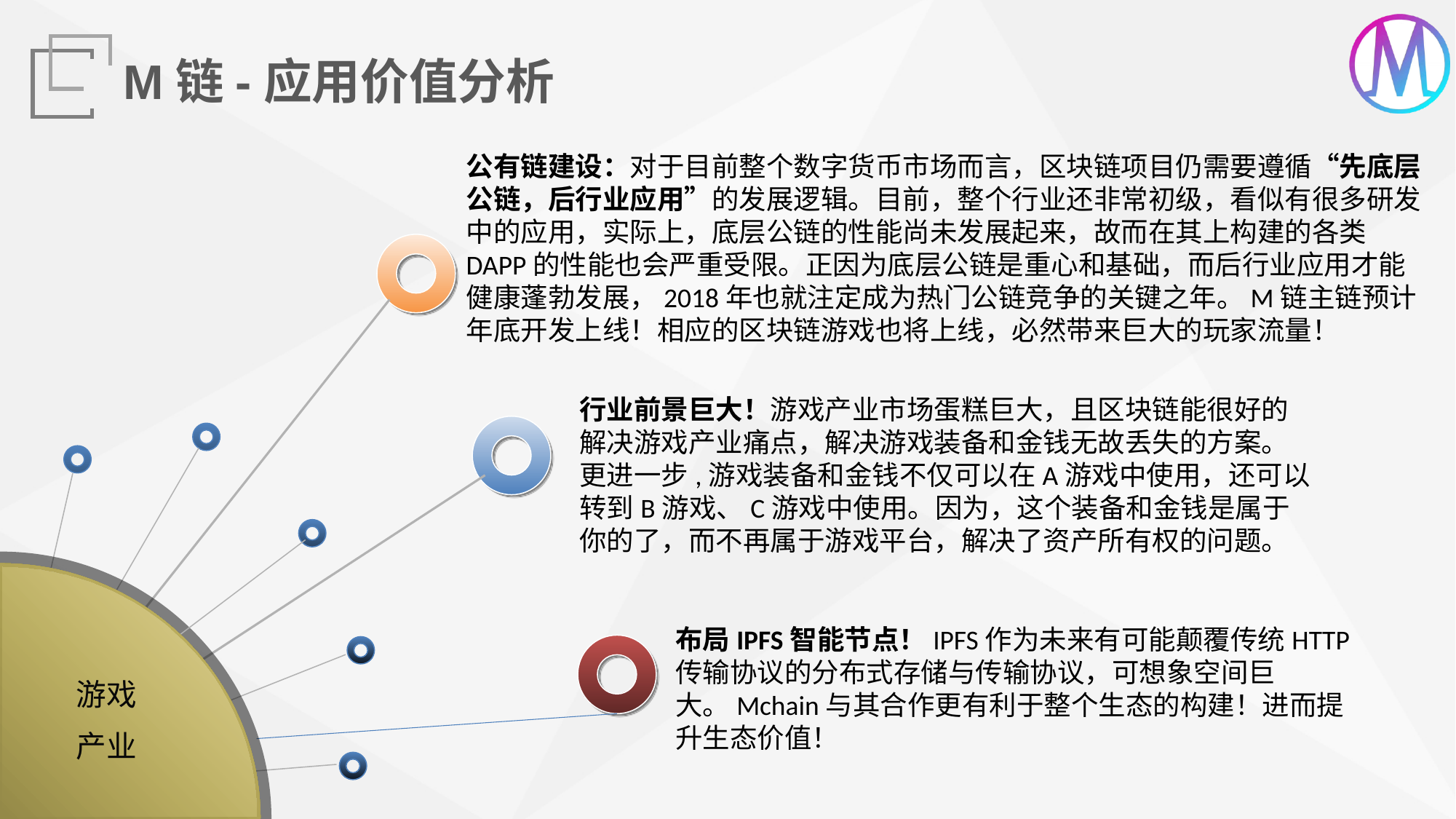

M链-应用价值分析

公有链建设：对于目前整个数字货币市场而言，区块链项目仍需要遵循“先底层公链，后行业应用”的发展逻辑。目前，整个行业还非常初级，看似有很多研发中的应用，实际上，底层公链的性能尚未发展起来，故而在其上构建的各类DAPP的性能也会严重受限。正因为底层公链是重心和基础，而后行业应用才能健康蓬勃发展，2018年也就注定成为热门公链竞争的关键之年。M链主链预计年底开发上线！相应的区块链游戏也将上线，必然带来巨大的玩家流量！

行业前景巨大！游戏产业市场蛋糕巨大，且区块链能很好的解决游戏产业痛点，解决游戏装备和金钱无故丢失的方案。更进一步,游戏装备和金钱不仅可以在A游戏中使用，还可以转到B游戏、C游戏中使用。因为，这个装备和金钱是属于你的了，而不再属于游戏平台，解决了资产所有权的问题。

游戏
产业
布局IPFS智能节点！IPFS作为未来有可能颠覆传统HTTP传输协议的分布式存储与传输协议，可想象空间巨大。Mchain与其合作更有利于整个生态的构建！进而提升生态价值！